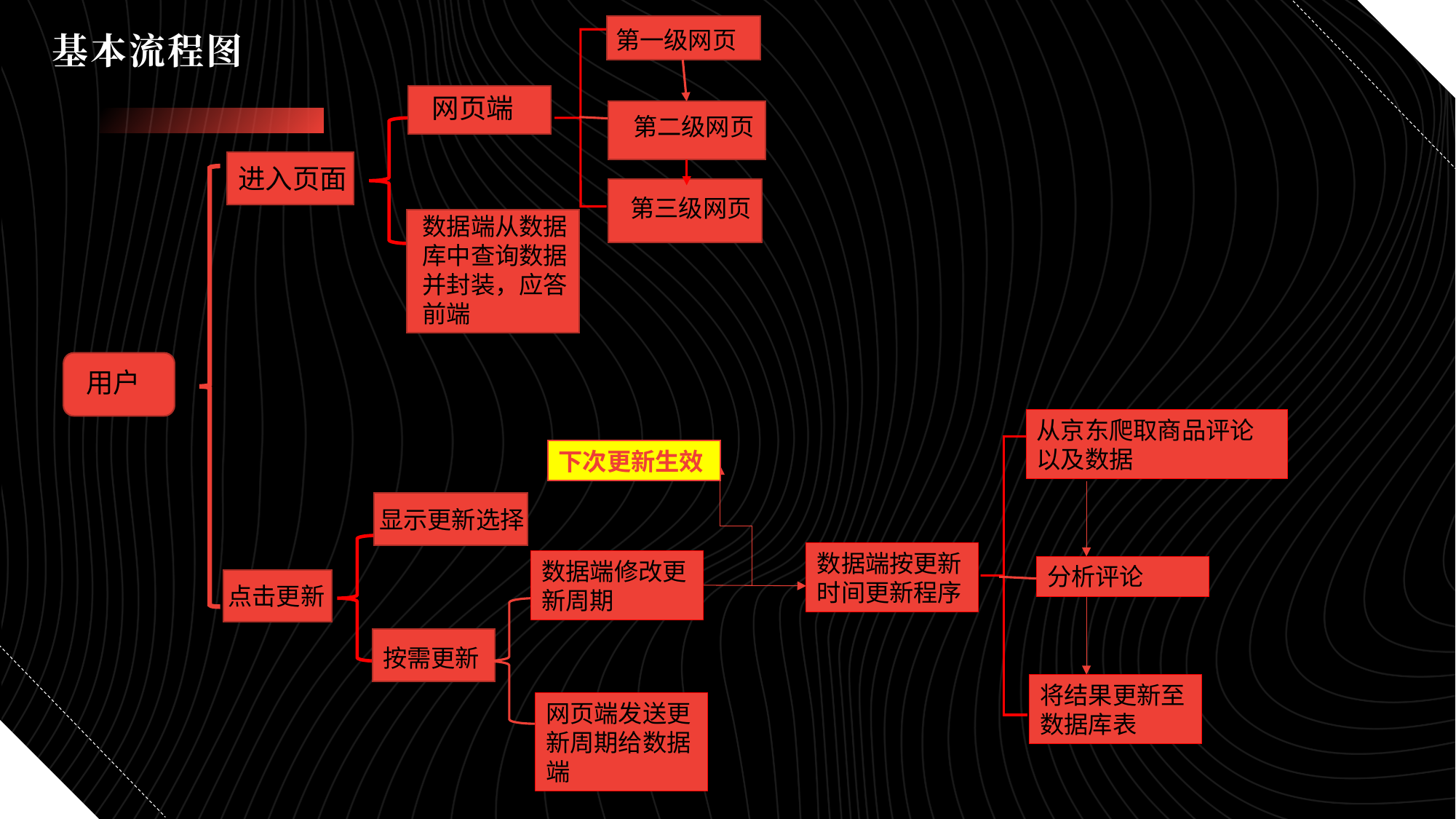

第一级网页
# 基本流程图

网页端

第二级网页

进入页面

第三级网页
数据端从数据库中查询数据并封装，应答前端

用户
从京东爬取商品评论以及数据

下次更新生效

显示更新选择

数据端按更新时间更新程序
数据端修改更新周期
分析评论

点击更新

按需更新
将结果更新至数据库表
网页端发送更新周期给数据端